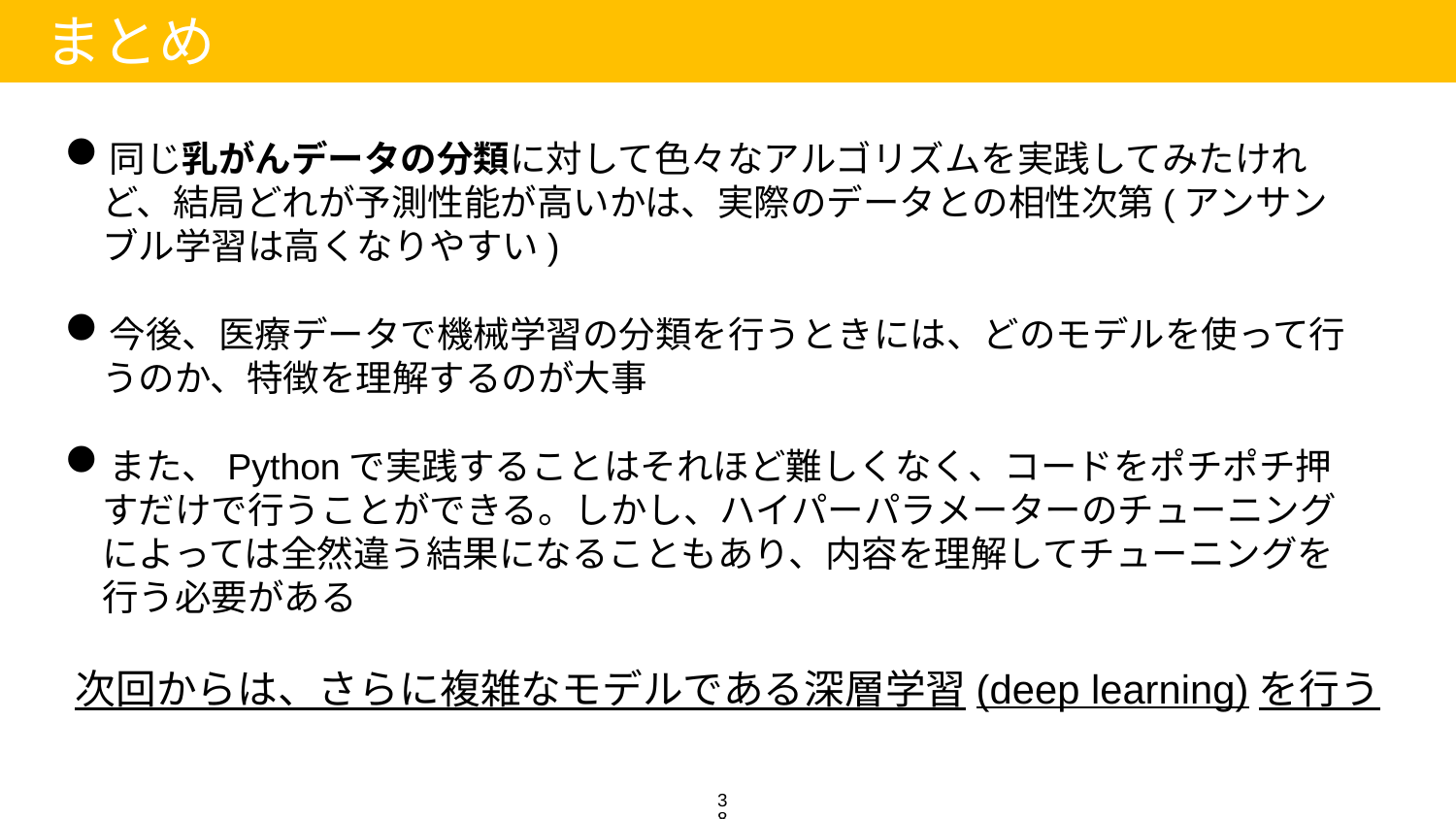

まとめ
同じ乳がんデータの分類に対して色々なアルゴリズムを実践してみたけれど、結局どれが予測性能が高いかは、実際のデータとの相性次第(アンサンブル学習は高くなりやすい)
今後、医療データで機械学習の分類を行うときには、どのモデルを使って行うのか、特徴を理解するのが大事
また、Pythonで実践することはそれほど難しくなく、コードをポチポチ押すだけで行うことができる。しかし、ハイパーパラメーターのチューニングによっては全然違う結果になることもあり、内容を理解してチューニングを行う必要がある
次回からは、さらに複雑なモデルである深層学習(deep learning)を行う
38